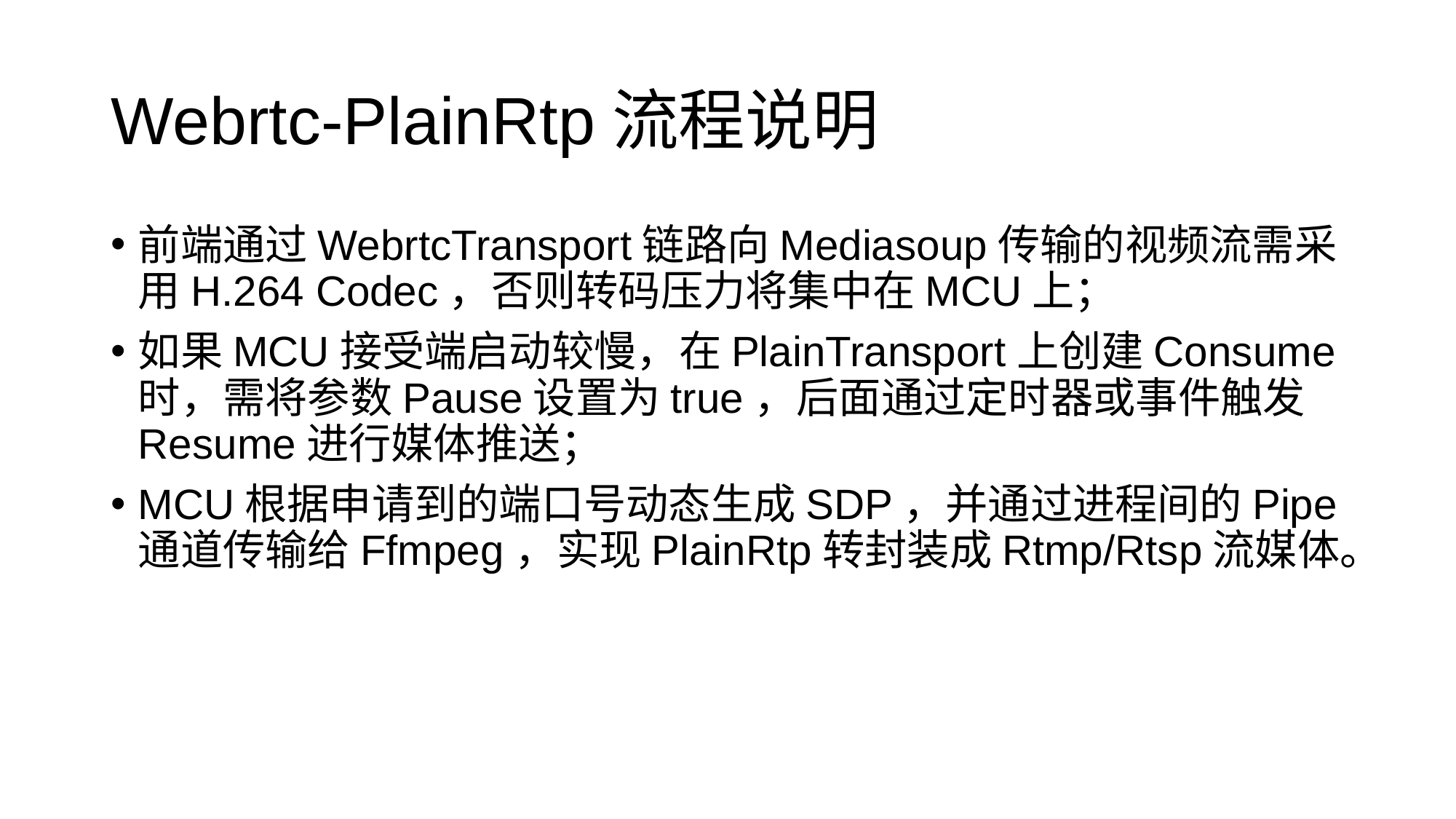

# Webrtc-PlainRtp流程说明
前端通过WebrtcTransport链路向Mediasoup传输的视频流需采用H.264 Codec，否则转码压力将集中在MCU上；
如果MCU接受端启动较慢，在PlainTransport上创建Consume时，需将参数Pause设置为true，后面通过定时器或事件触发Resume进行媒体推送；
MCU根据申请到的端口号动态生成SDP，并通过进程间的Pipe通道传输给Ffmpeg，实现PlainRtp转封装成Rtmp/Rtsp流媒体。